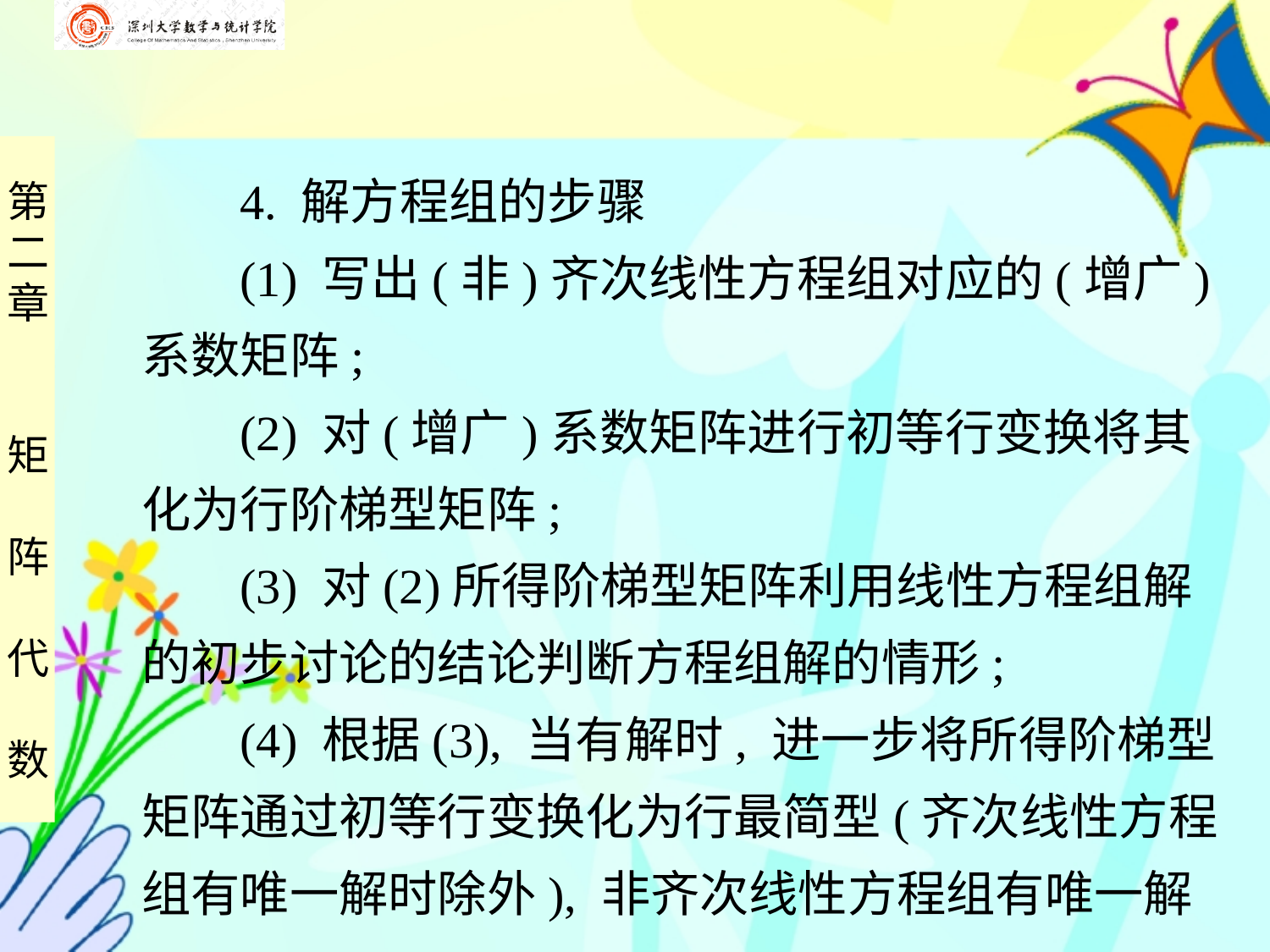

4. 解方程组的步骤
        (1) 写出(非)齐次线性方程组对应的(增广)
系数矩阵;
        (2) 对(增广)系数矩阵进行初等行变换将其
化为行阶梯型矩阵;
        (3) 对(2)所得阶梯型矩阵利用线性方程组解
的初步讨论的结论判断方程组解的情形;
        (4) 根据(3), 当有解时, 进一步将所得阶梯型
矩阵通过初等行变换化为行最简型(齐次线性方程
组有唯一解时除外), 非齐次线性方程组有唯一解